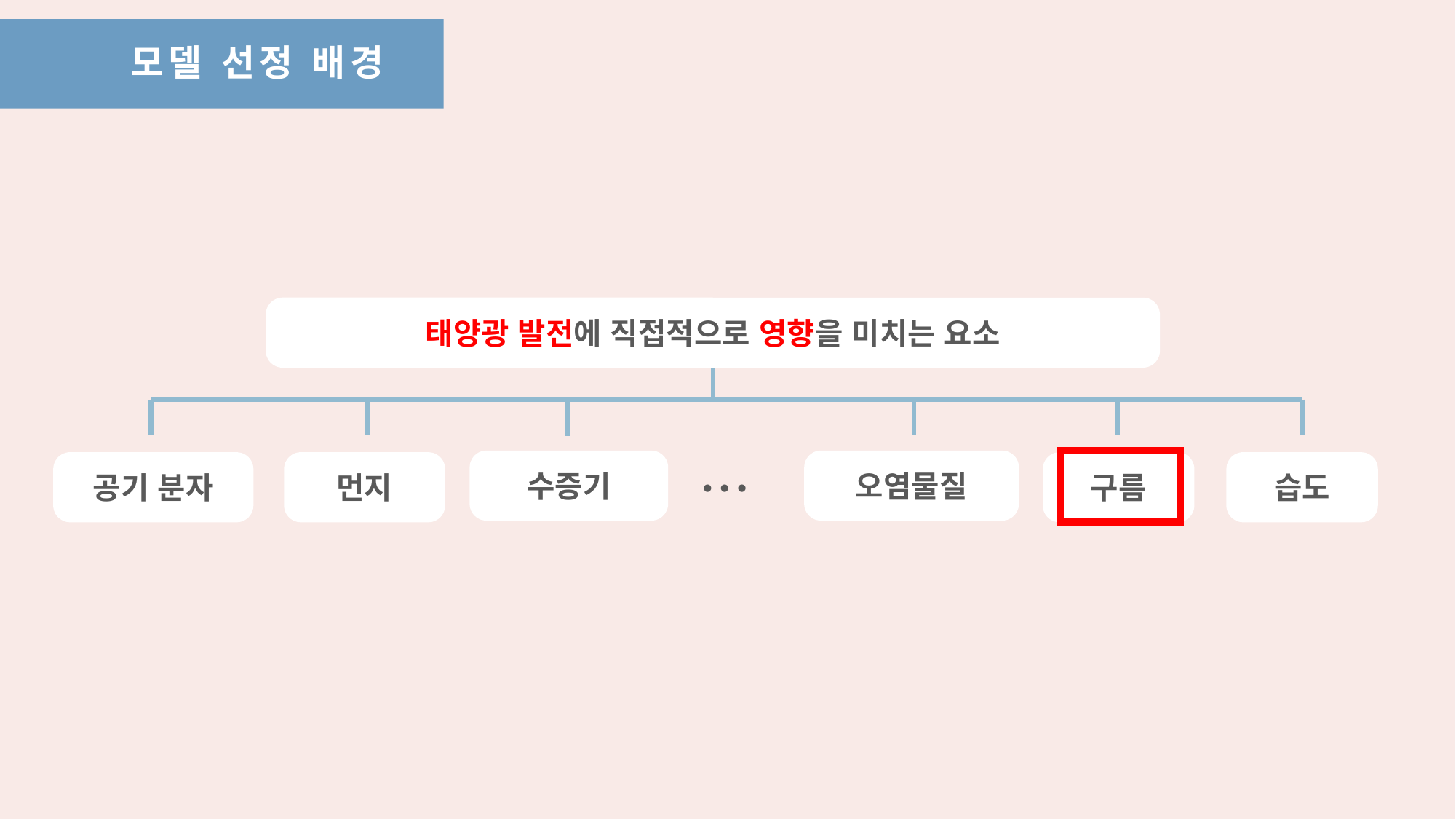

모델 선정 배경
태양광 발전에 직접적으로 영향을 미치는 요소

수증기
오염물질
공기 분자
먼지
구름
습도
• • •